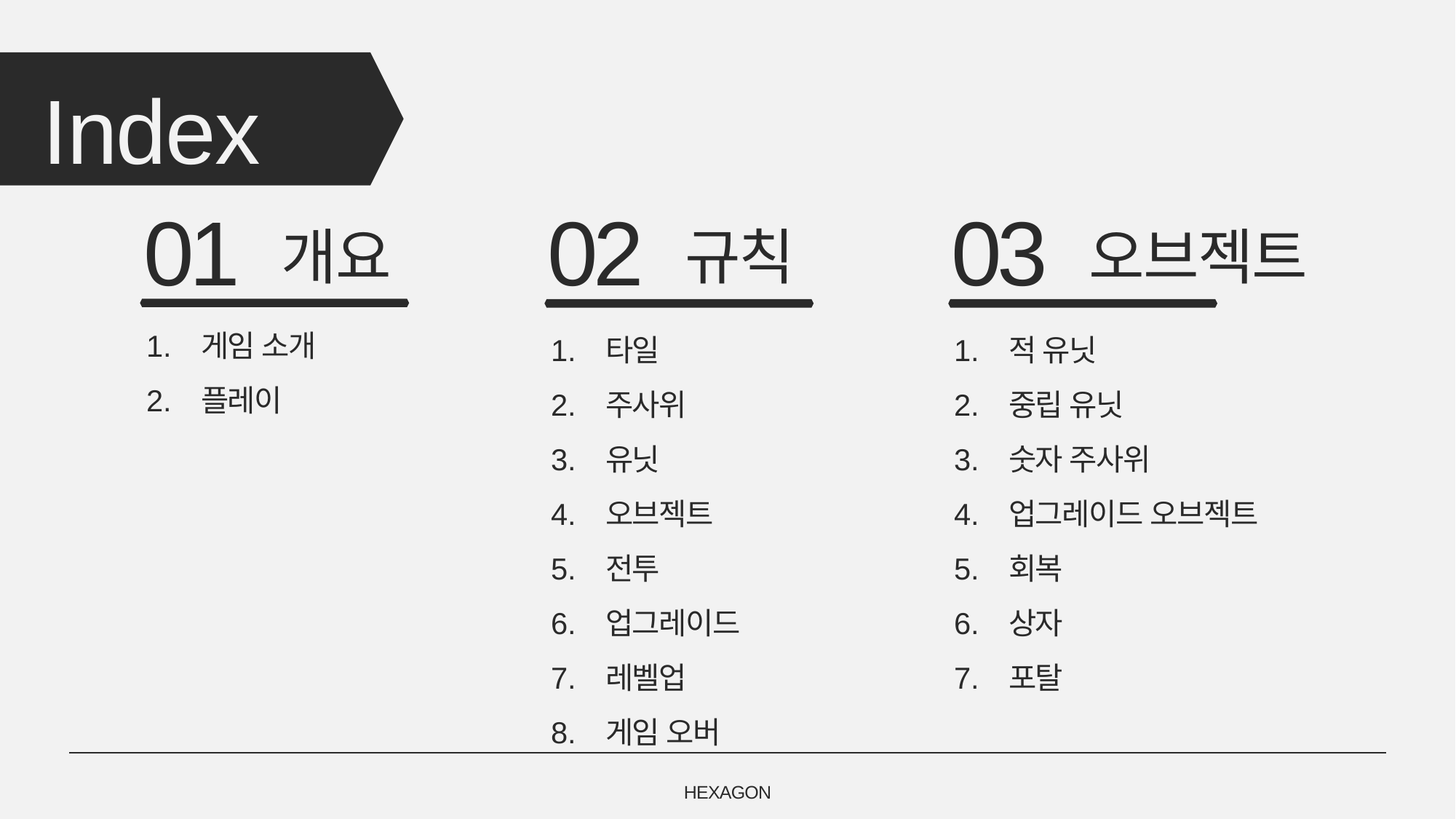

Index
01
02
03
개요
규칙
오브젝트

게임 소개
플레이
타일
주사위
유닛
오브젝트
전투
업그레이드
레벨업
게임 오버
적 유닛
중립 유닛
숫자 주사위
업그레이드 오브젝트
회복
상자
포탈
HEXAGON